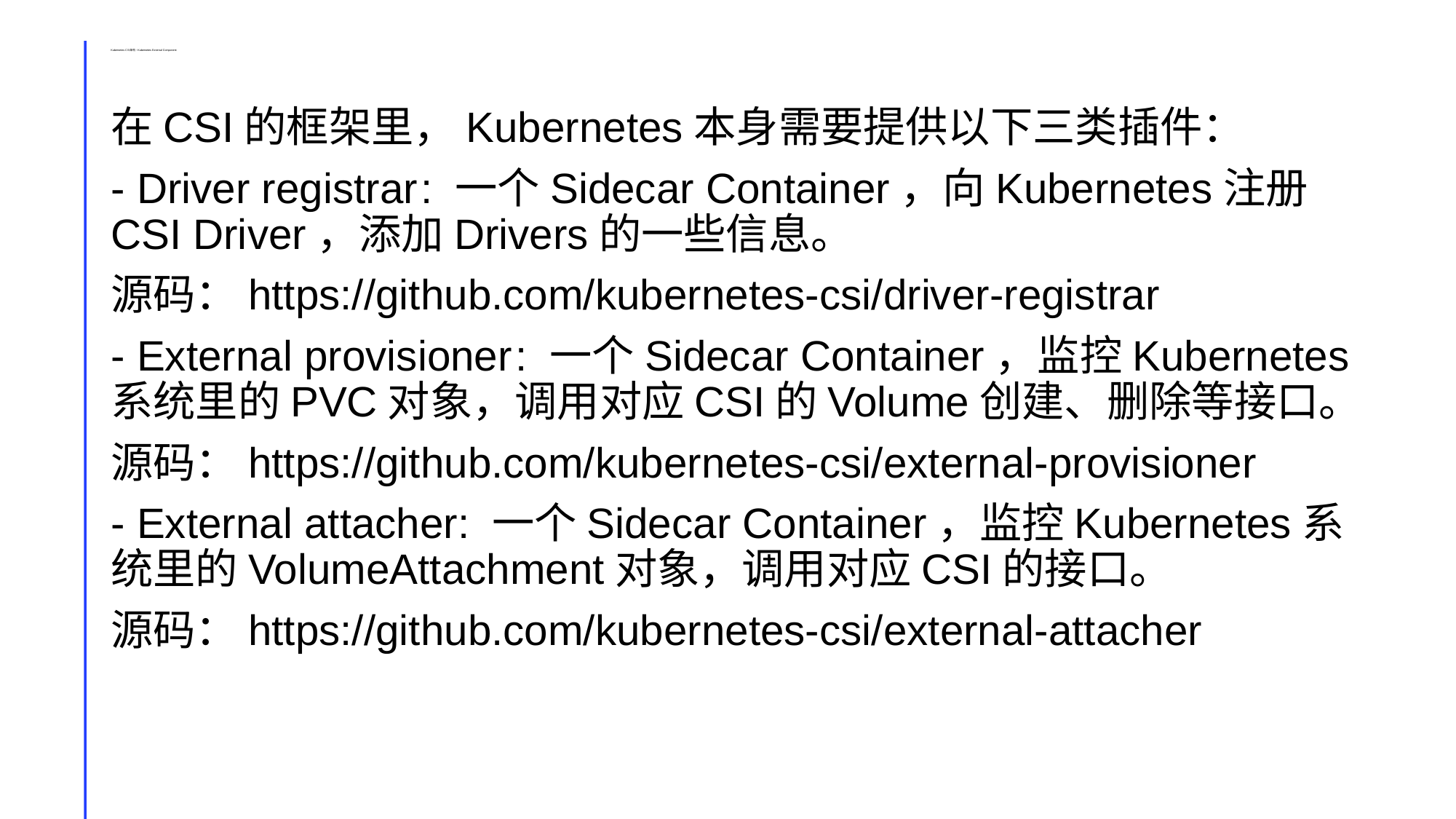

# Kubernetes CSI架构 – Kubernetes External Component
在CSI的框架里，Kubernetes本身需要提供以下三类插件：
- Driver registrar : 一个Sidecar Container，向Kubernetes注册CSI Driver，添加Drivers的一些信息。
源码：https://github.com/kubernetes-csi/driver-registrar
- External provisioner : 一个Sidecar Container，监控Kubernetes系统里的PVC对象，调用对应CSI的Volume创建、删除等接口。
源码：https://github.com/kubernetes-csi/external-provisioner
- External attacher: 一个Sidecar Container，监控Kubernetes系统里的VolumeAttachment对象，调用对应CSI的接口。
源码：https://github.com/kubernetes-csi/external-attacher